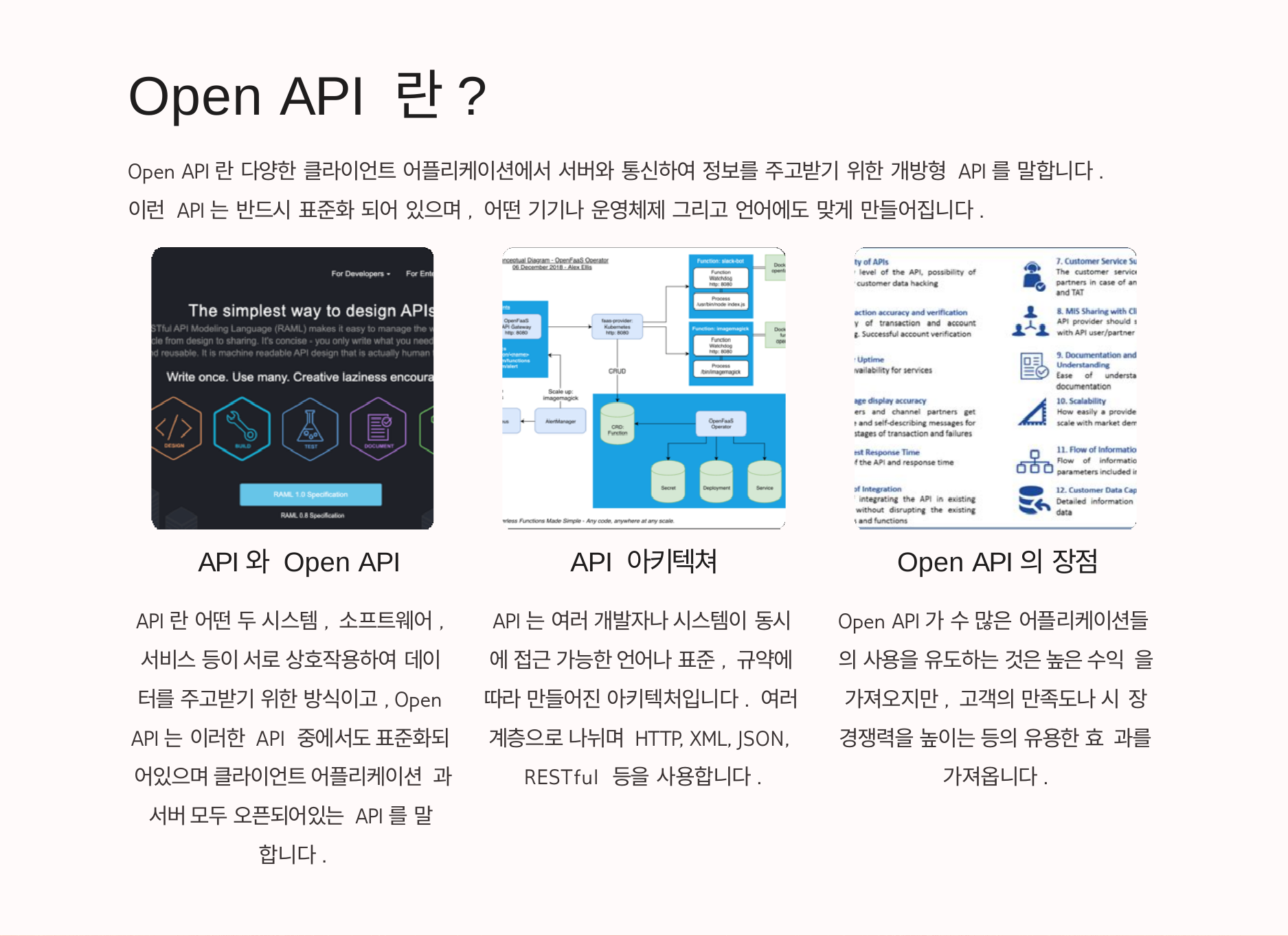

# Open API 란?
Open API란 다양한 클라이언트 어플리케이션에서 서버와 통신하여 정보를 주고받기 위한 개방형 API를 말합니다.  이런 API는 반드시 표준화 되어 있으며, 어떤 기기나 운영체제 그리고 언어에도 맞게 만들어집니다.

API와 Open API
API란 어떤 두 시스템, 소프트웨어,  서비스 등이 서로 상호작용하여 데이  터를 주고받기 위한 방식이고, Open  API는 이러한 API 중에서도 표준화되  어있으며 클라이언트 어플리케이션  과 서버 모두 오픈되어있는 API를 말  합니다.
API 아키텍쳐
API는 여러 개발자나 시스템이 동시  에 접근 가능한 언어나 표준, 규약에  따라 만들어진 아키텍처입니다. 여러  계층으로 나뉘며 HTTP, XML, JSON,  RESTful 등을 사용합니다.
Open API의 장점
Open API가 수 많은 어플리케이션들  의 사용을 유도하는 것은 높은 수익  을 가져오지만, 고객의 만족도나 시  장 경쟁력을 높이는 등의 유용한 효  과를 가져옵니다.